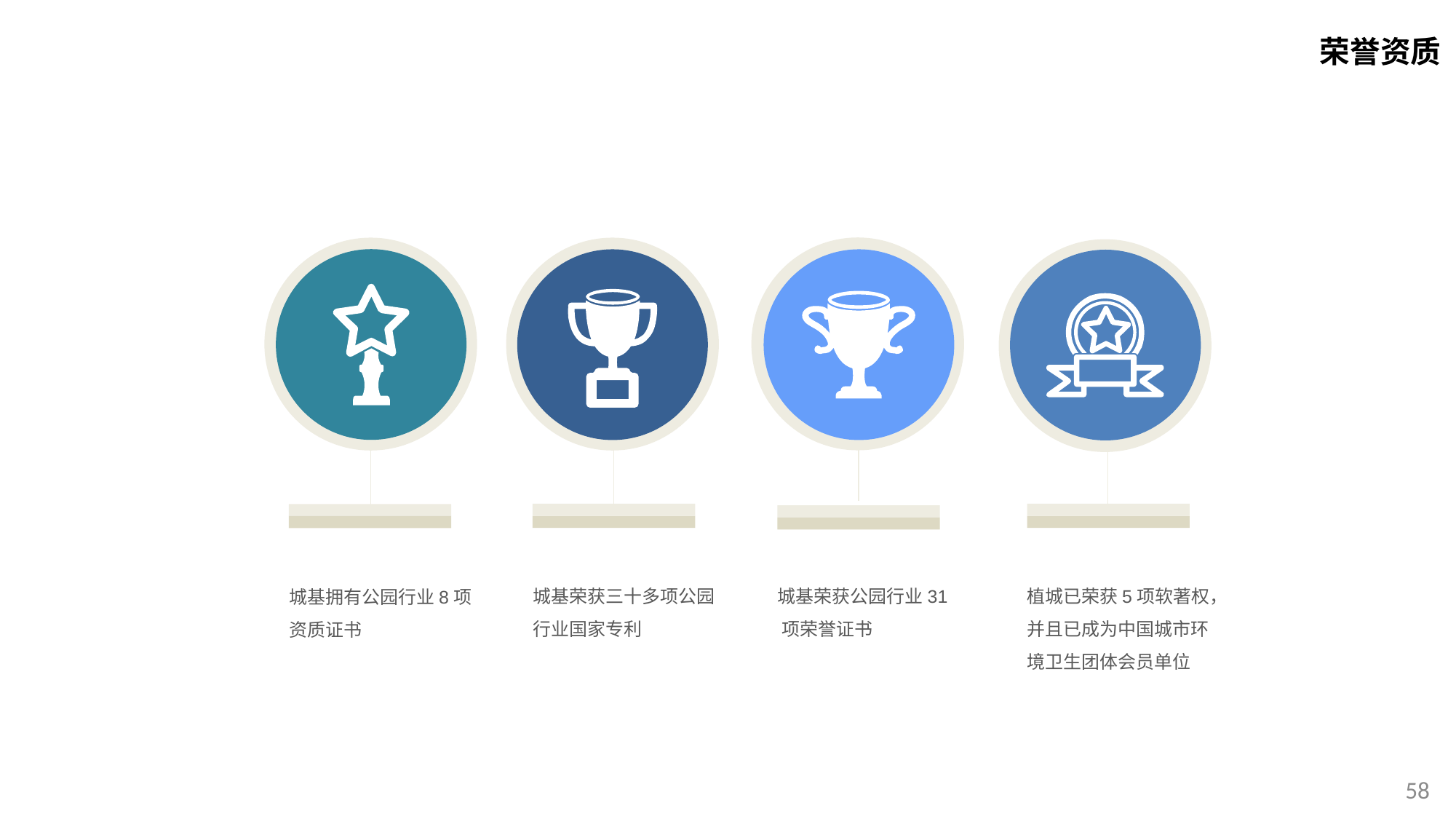

荣誉资质

     城基荣获公园行业31
      项荣誉证书

     城基荣获三十多项公园
     行业国家专利

     城基拥有公园行业8项
     资质证书

     植城已荣获5项软著权，
     并且已成为中国城市环
     境卫生团体会员单位

58